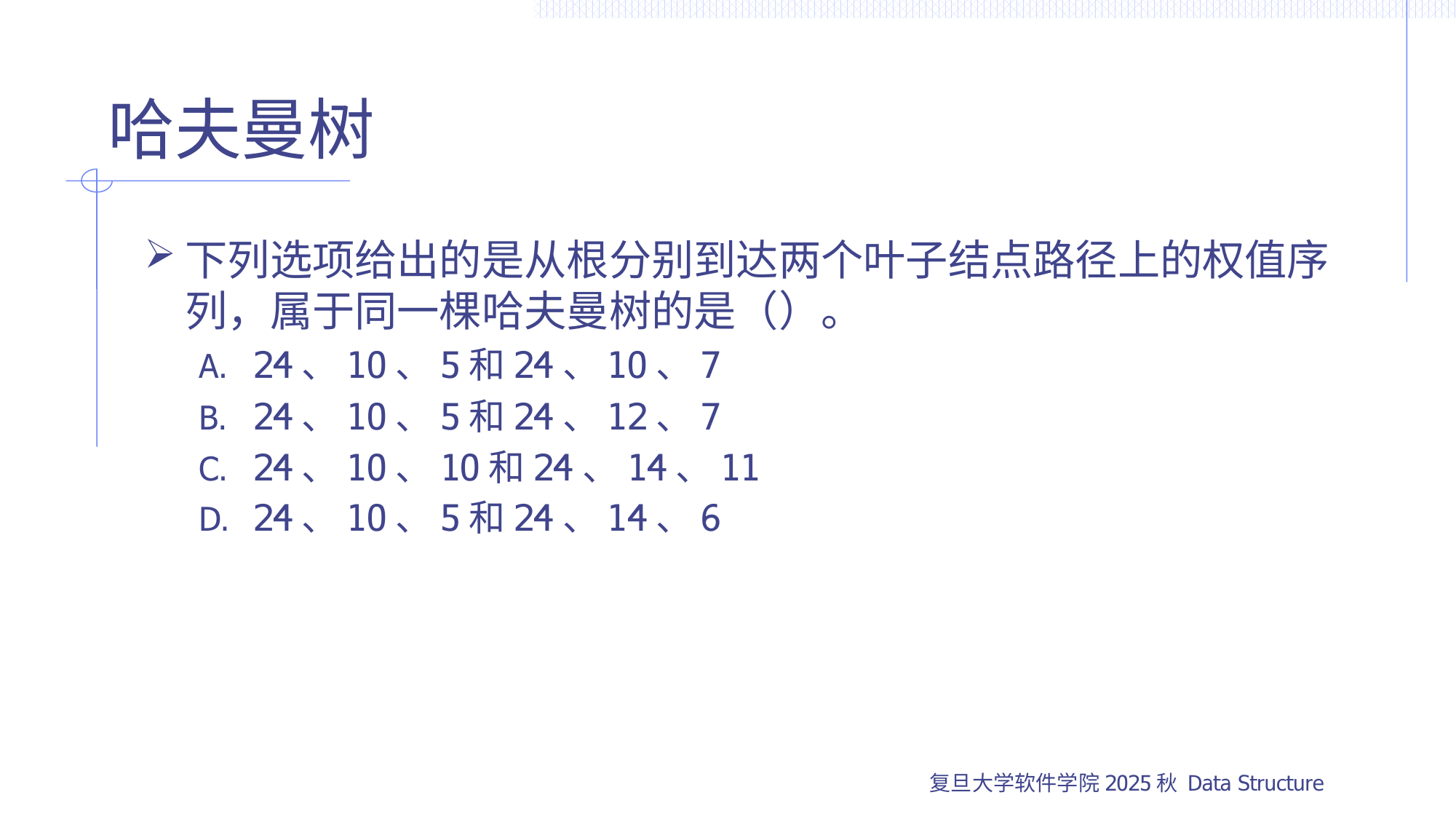

# 哈夫曼树
下列选项给出的是从根分别到达两个叶子结点路径上的权值序列，属于同一棵哈夫曼树的是（）。
24、10、5和24、10、7
24、10、5和24、12、7
24、10、10和24、14、11
24、10、5和24、14、6